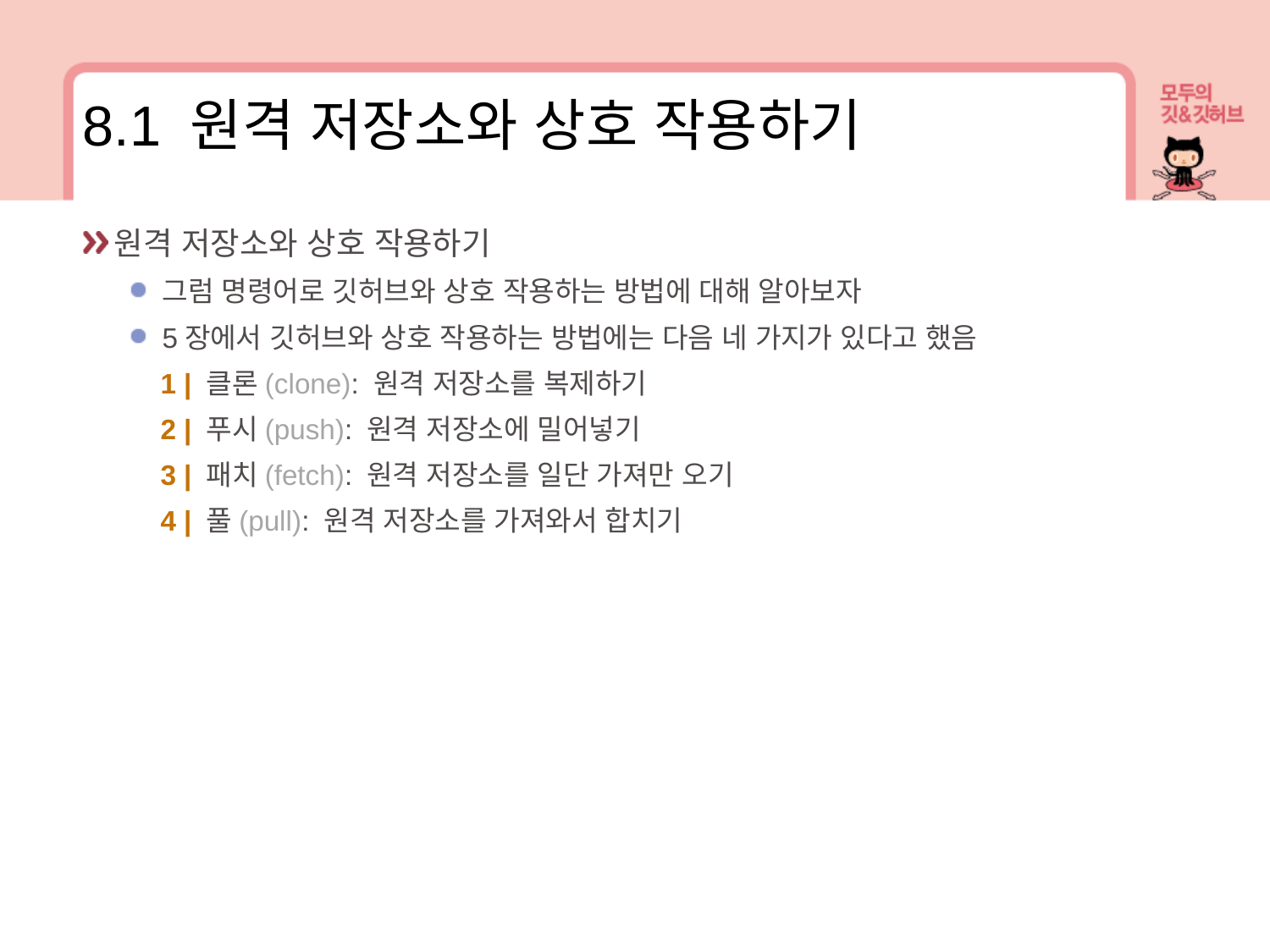

8.1 원격 저장소와 상호 작용하기
원격 저장소와 상호 작용하기
그럼 명령어로 깃허브와 상호 작용하는 방법에 대해 알아보자
5장에서 깃허브와 상호 작용하는 방법에는 다음 네 가지가 있다고 했음
    1 | 클론(clone): 원격 저장소를 복제하기
    2 | 푸시(push): 원격 저장소에 밀어넣기
    3 | 패치(fetch): 원격 저장소를 일단 가져만 오기
    4 | 풀(pull): 원격 저장소를 가져와서 합치기